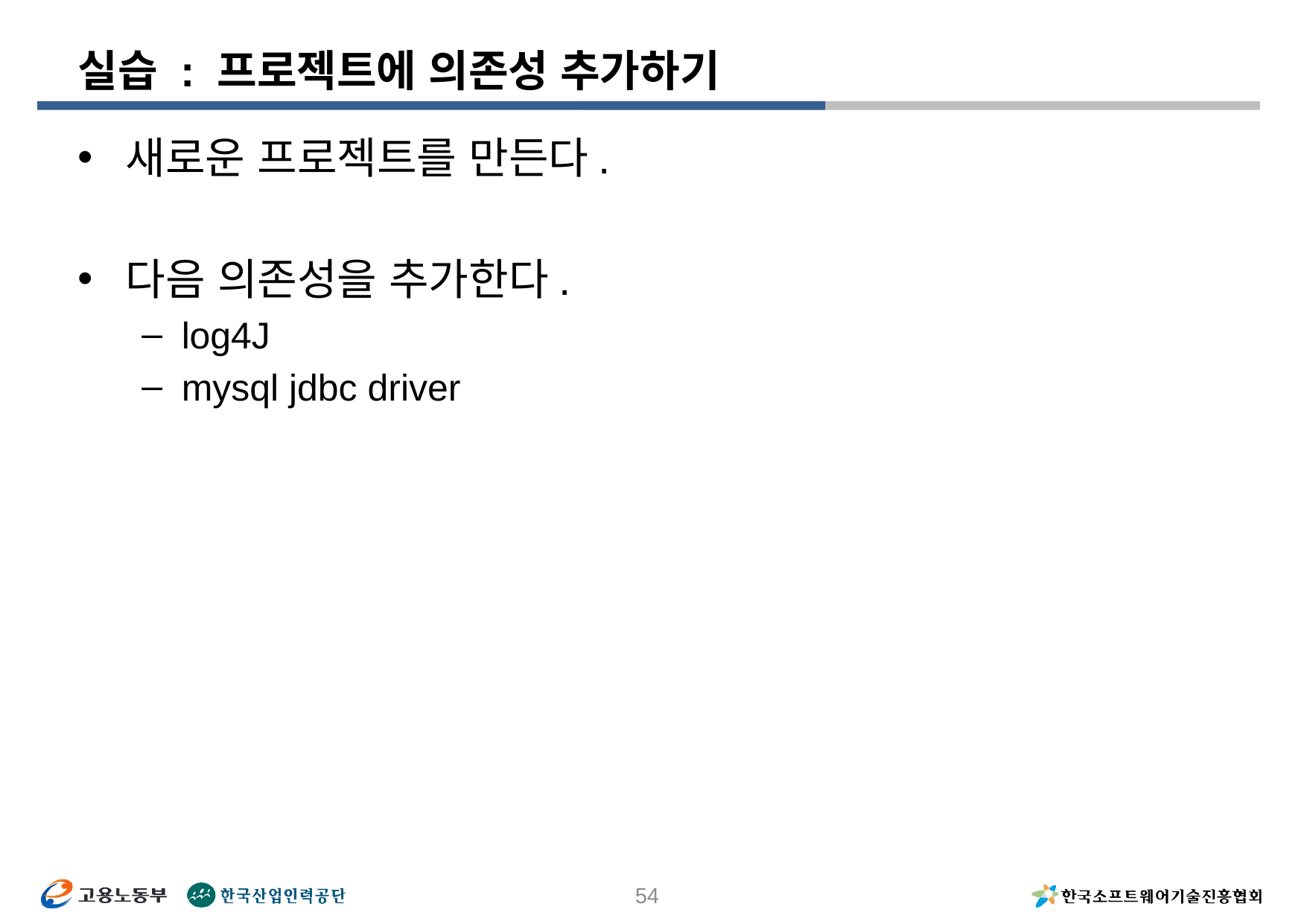

# 실습 : 프로젝트에 의존성 추가하기
새로운 프로젝트를 만든다.

다음 의존성을 추가한다.
log4J
mysql jdbc driver
54